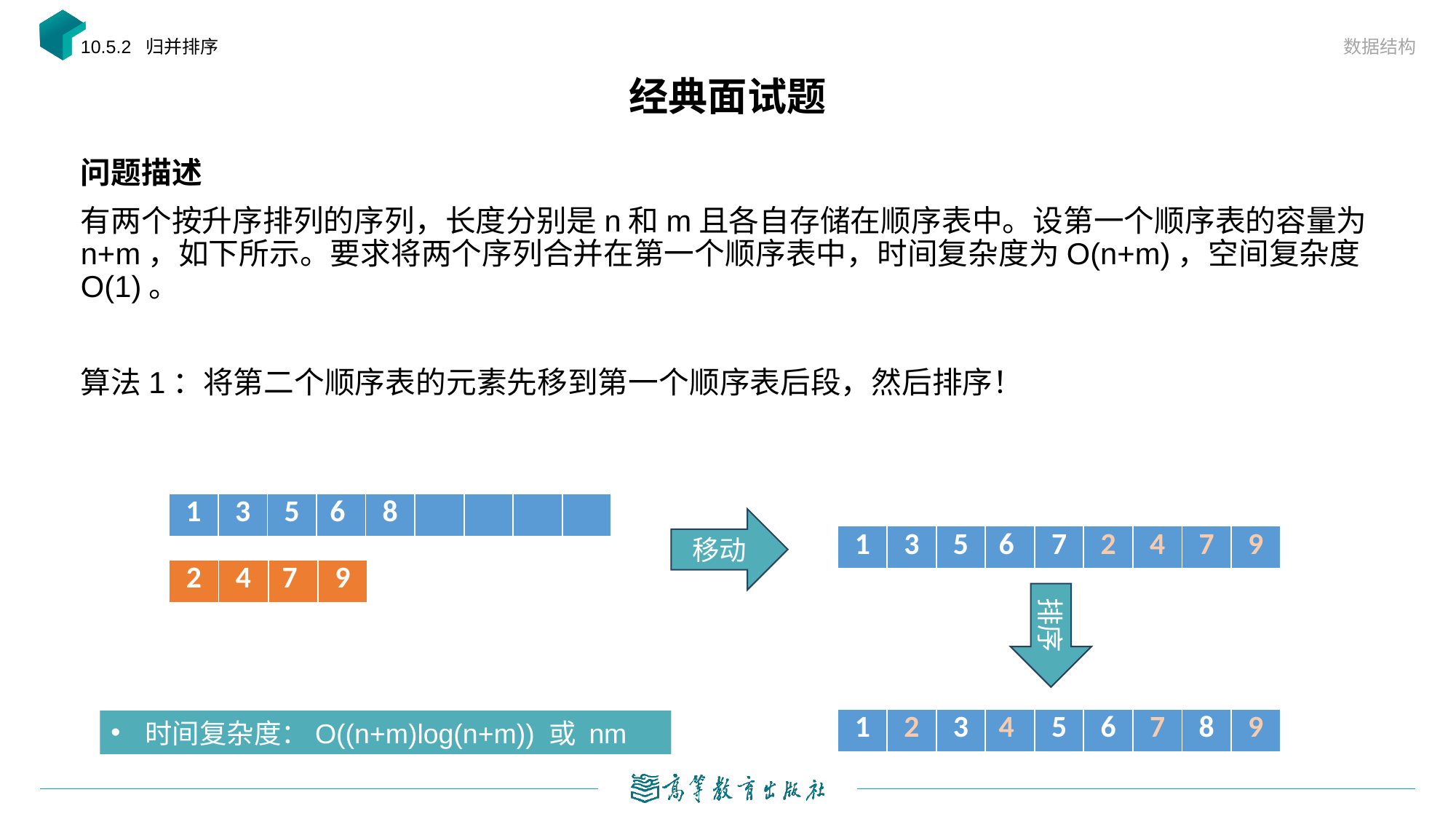

数据结构
10.5.2  归并排序
# 经典面试题
问题描述
有两个按升序排列的序列，长度分别是n和m且各自存储在顺序表中。设第一个顺序表的容量为n+m，如下所示。要求将两个序列合并在第一个顺序表中，时间复杂度为O(n+m)，空间复杂度O(1)。

算法1：将第二个顺序表的元素先移到第一个顺序表后段，然后排序！

| 1 | 3 | 5 | 6 | 8 |  |  |  |  |
| --- | --- | --- | --- | --- | --- | --- | --- | --- |
移动
| 1 | 3 | 5 | 6 | 7 | 2 | 4 | 7 | 9 |
| --- | --- | --- | --- | --- | --- | --- | --- | --- |
| 2 | 4 | 7 | 9 |
| --- | --- | --- | --- |
排序
| 1 | 2 | 3 | 4 | 5 | 6 | 7 | 8 | 9 |
| --- | --- | --- | --- | --- | --- | --- | --- | --- |
时间复杂度：O((n+m)log(n+m)) 或 nm